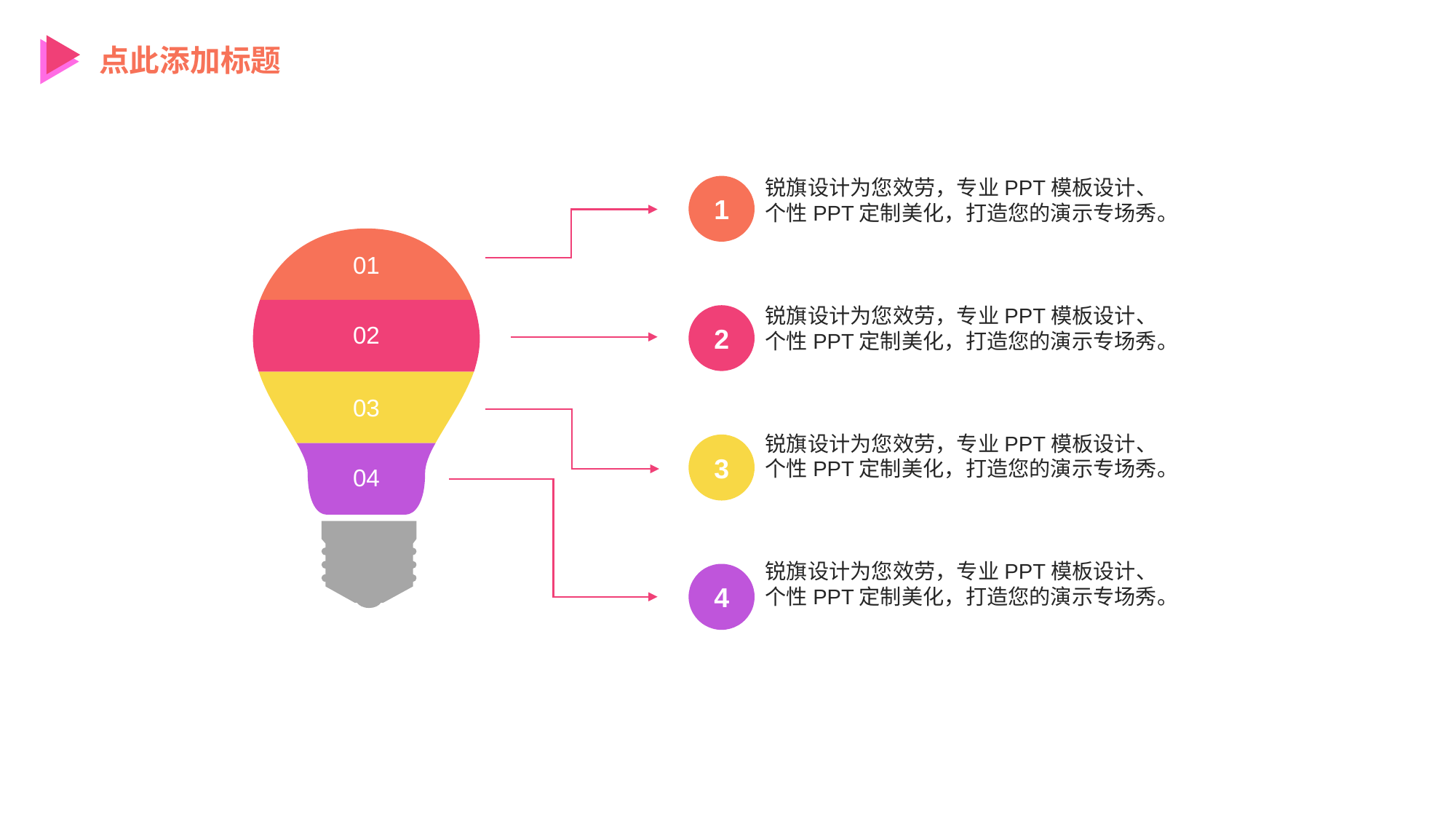

点此添加标题
锐旗设计为您效劳，专业PPT模板设计、个性PPT定制美化，打造您的演示专场秀。
1

01
锐旗设计为您效劳，专业PPT模板设计、个性PPT定制美化，打造您的演示专场秀。

02
2

03
锐旗设计为您效劳，专业PPT模板设计、个性PPT定制美化，打造您的演示专场秀。
3

04

锐旗设计为您效劳，专业PPT模板设计、个性PPT定制美化，打造您的演示专场秀。
4